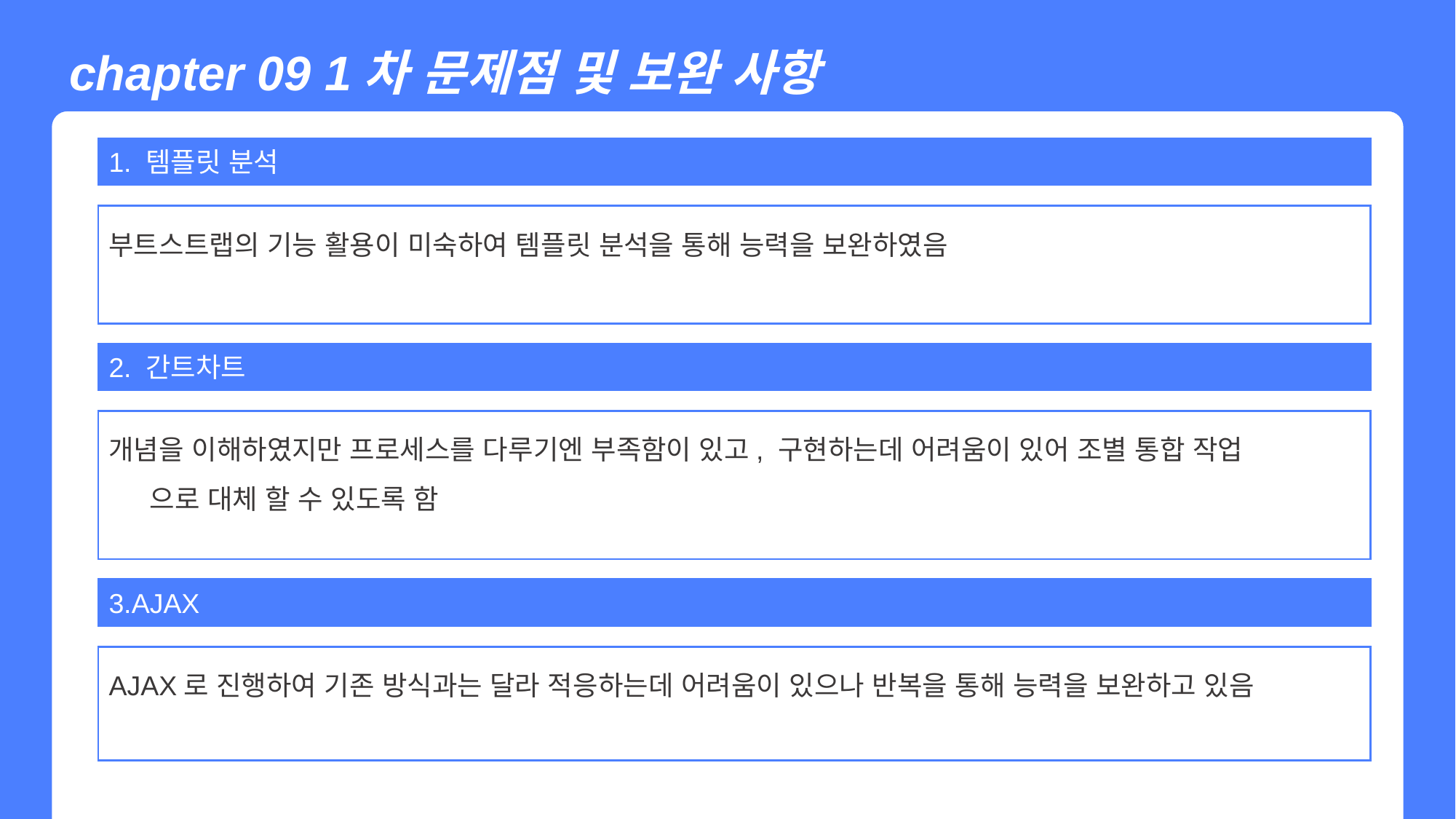

chapter 09 1차 문제점 및 보완 사항
1. 템플릿 분석
부트스트랩의 기능 활용이 미숙하여 템플릿 분석을 통해 능력을 보완하였음
2. 간트차트
개념을 이해하였지만 프로세스를 다루기엔 부족함이 있고, 구현하는데 어려움이 있어 조별 통합 작업
으로 대체 할 수 있도록 함
3.AJAX
AJAX로 진행하여 기존 방식과는 달라 적응하는데 어려움이 있으나 반복을 통해 능력을 보완하고 있음